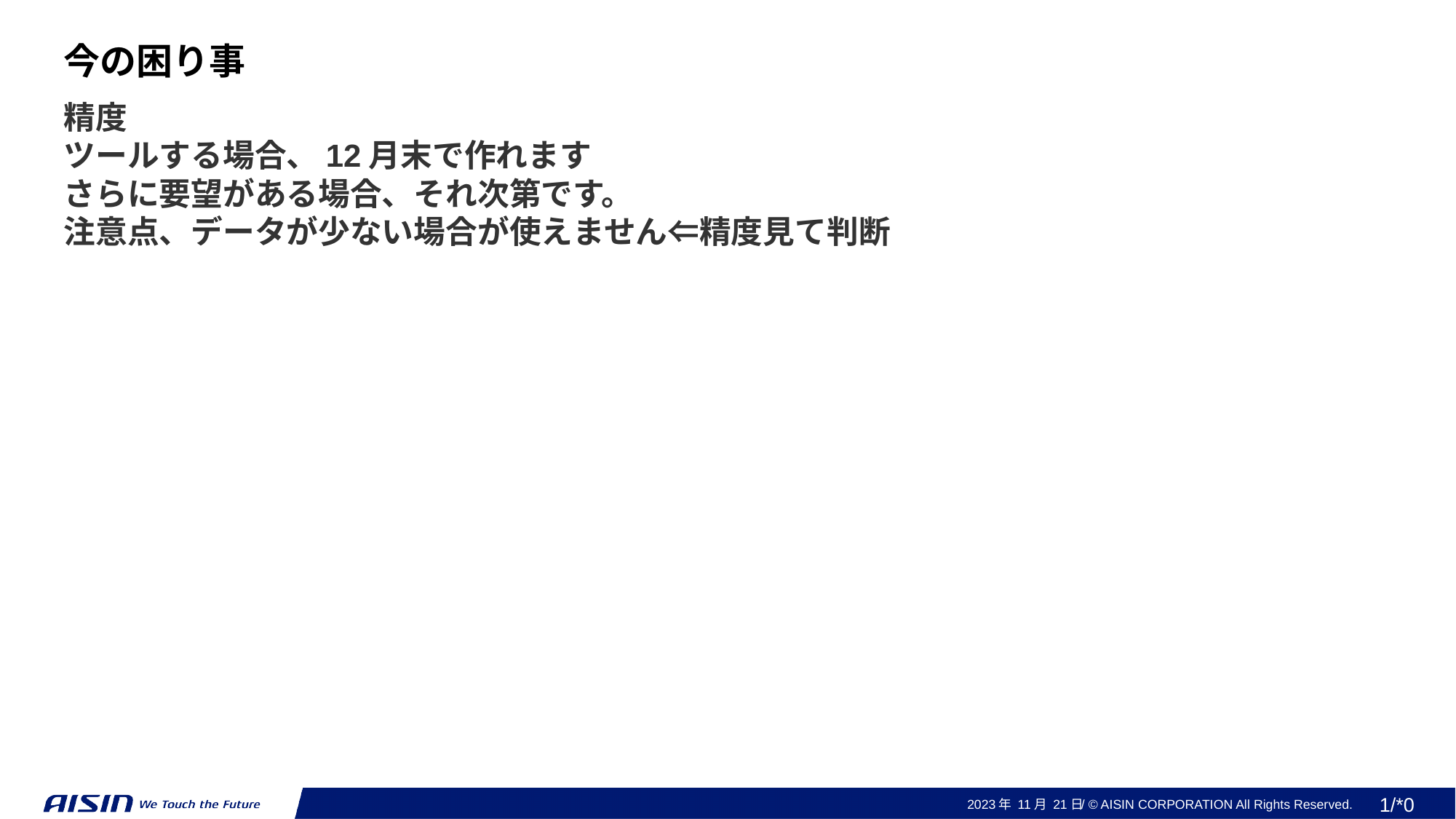

今の困り事
精度
ツールする場合、12月末で作れます
さらに要望がある場合、それ次第です。
注意点、データが少ない場合が使えません⇐精度見て判断
2023年 11月 21日